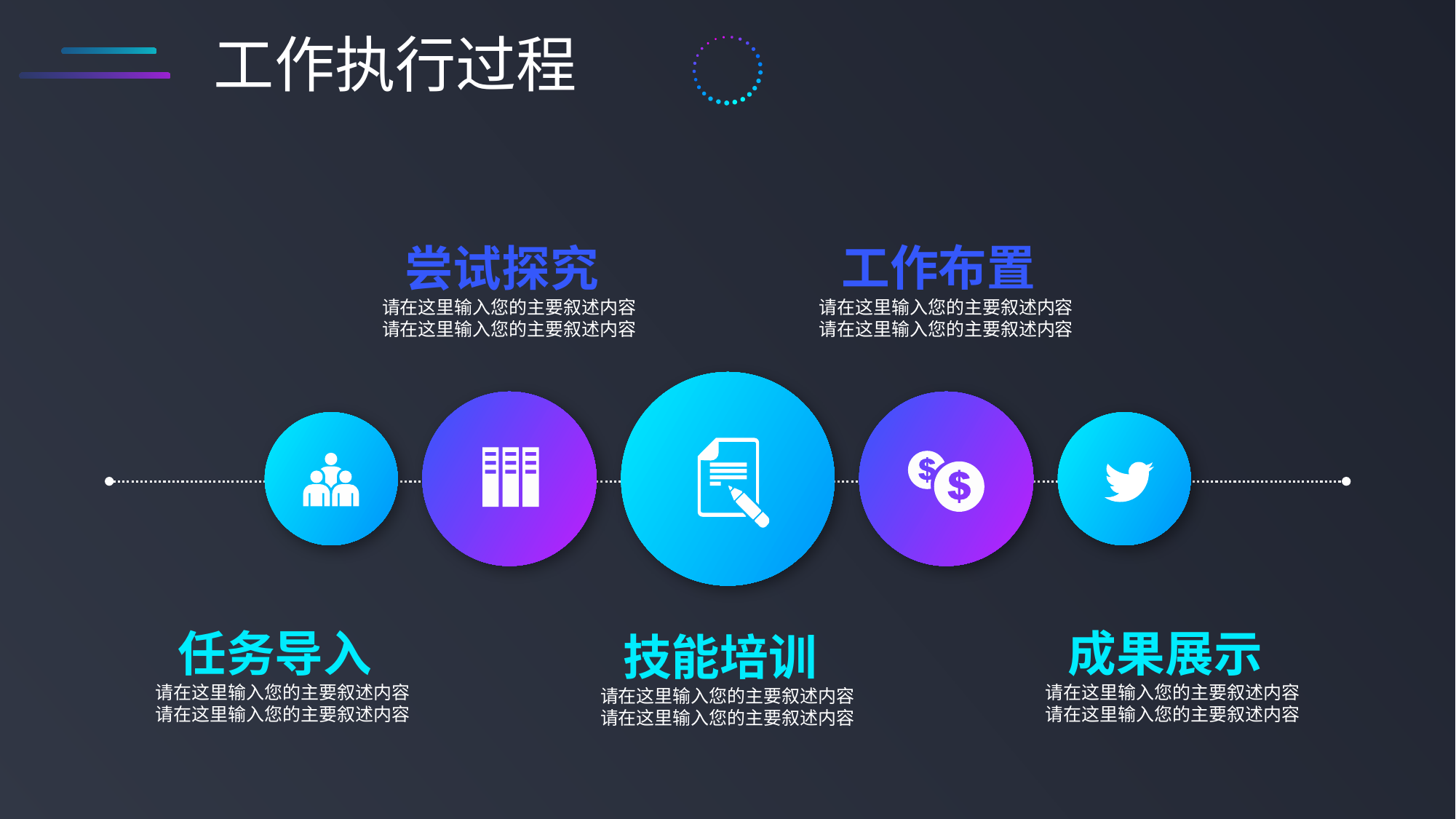

工作执行过程

 工作布置
请在这里输入您的主要叙述内容
请在这里输入您的主要叙述内容

 尝试探究
请在这里输入您的主要叙述内容
请在这里输入您的主要叙述内容

 任务导入
请在这里输入您的主要叙述内容
请在这里输入您的主要叙述内容

 成果展示
请在这里输入您的主要叙述内容
请在这里输入您的主要叙述内容

 技能培训
请在这里输入您的主要叙述内容
请在这里输入您的主要叙述内容